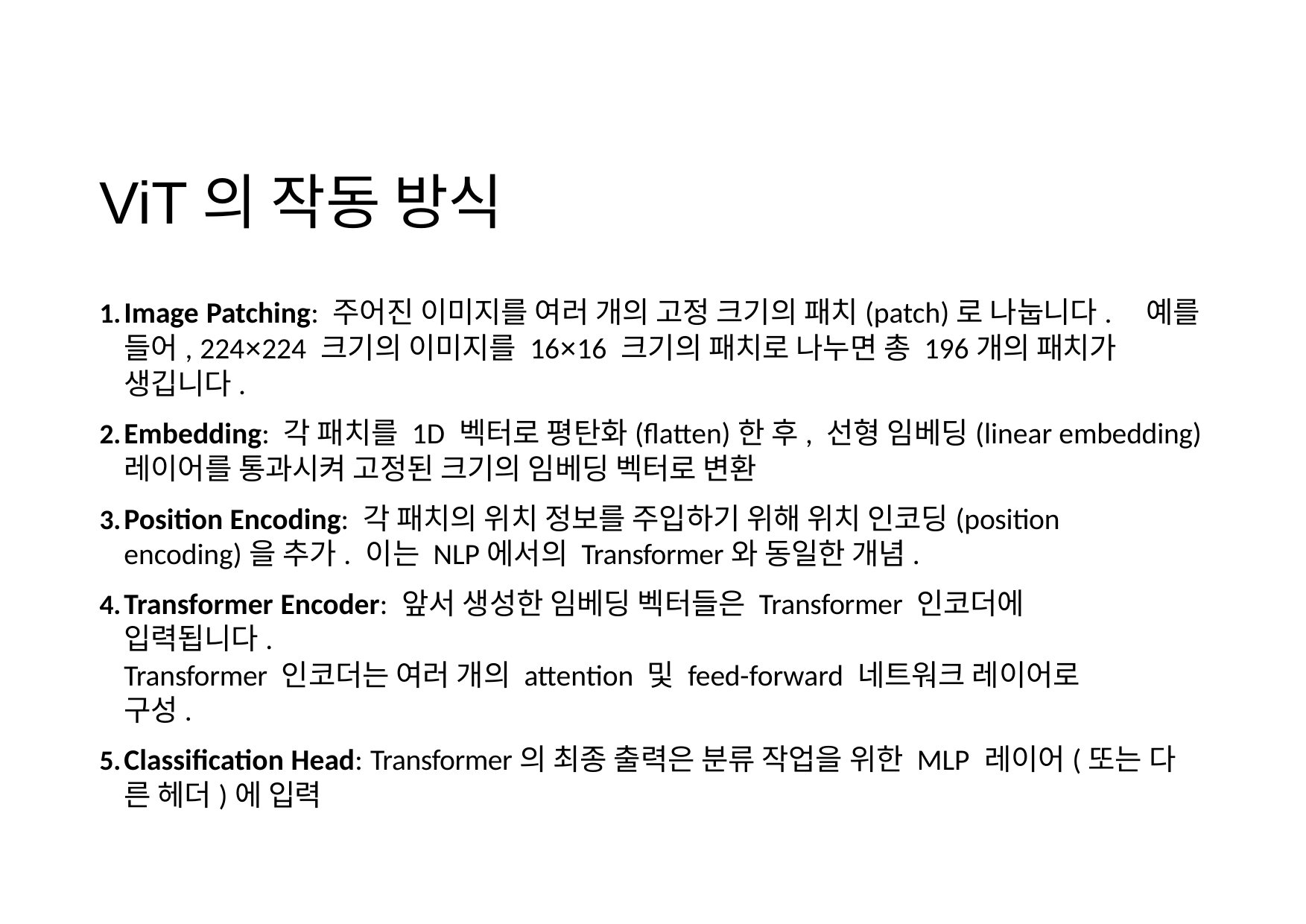

# ViT의 작동 방식
Image Patching: 주어진 이미지를 여러 개의 고정 크기의 패치(patch)로 나눕니다.  예를 들어, 224×224 크기의 이미지를 16×16 크기의 패치로 나누면 총 196개의 패치가 생깁니다.
Embedding: 각 패치를 1D 벡터로 평탄화(flatten)한 후, 선형 임베딩(linear embedding)
레이어를 통과시켜 고정된 크기의 임베딩 벡터로 변환
Position Encoding: 각 패치의 위치 정보를 주입하기 위해 위치 인코딩(position encoding)을 추가. 이는 NLP에서의 Transformer와 동일한 개념.
Transformer Encoder: 앞서 생성한 임베딩 벡터들은 Transformer 인코더에 입력됩니다.
Transformer 인코더는 여러 개의 attention 및 feed-forward 네트워크 레이어로 구성.
Classification Head: Transformer의 최종 출력은 분류 작업을 위한 MLP 레이어(또는 다 른 헤더)에 입력